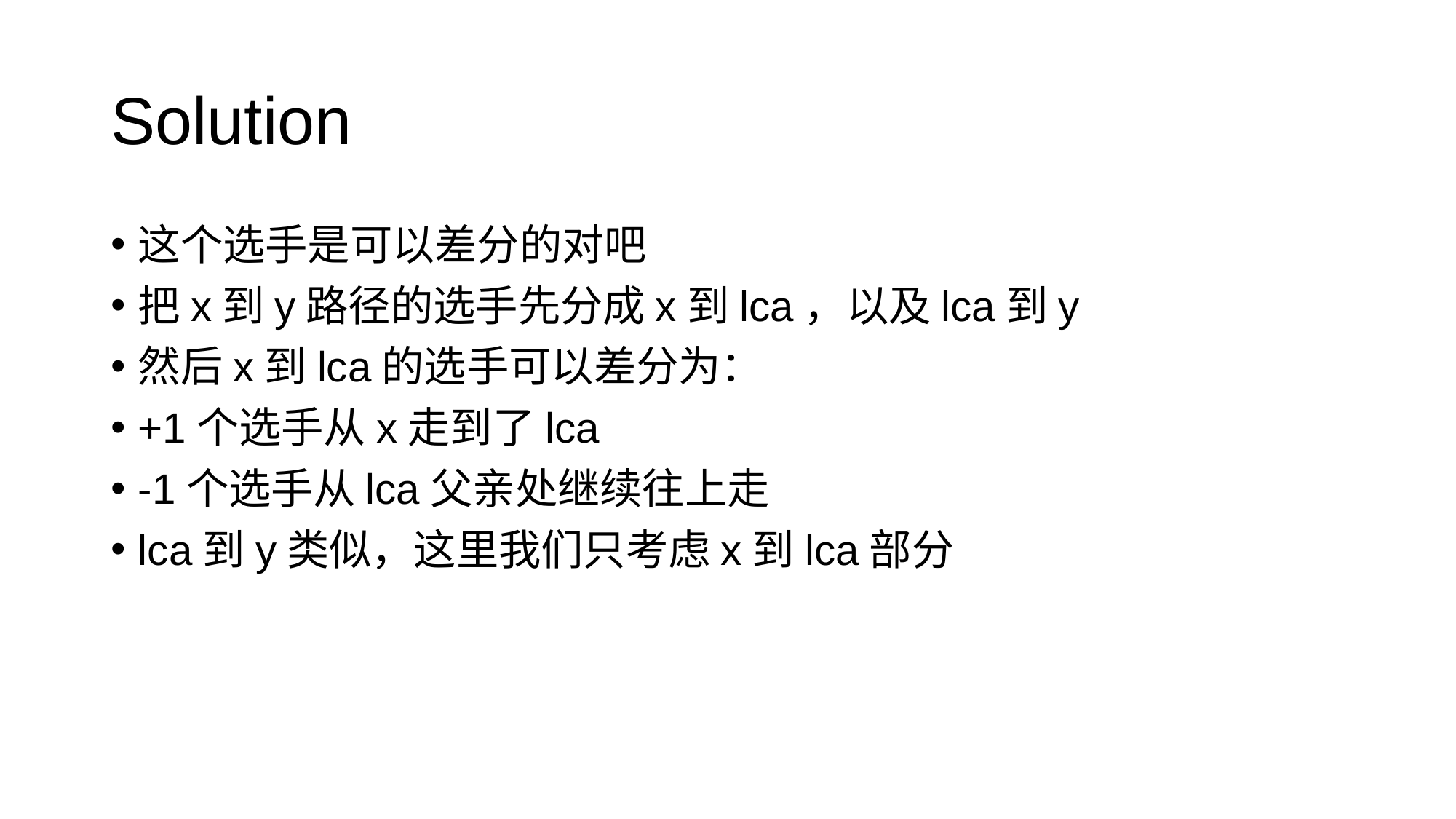

# Solution
这个选手是可以差分的对吧
把x到y路径的选手先分成x到lca，以及lca到y
然后x到lca的选手可以差分为：
+1个选手从x走到了lca
-1个选手从lca父亲处继续往上走
lca到y类似，这里我们只考虑x到lca部分